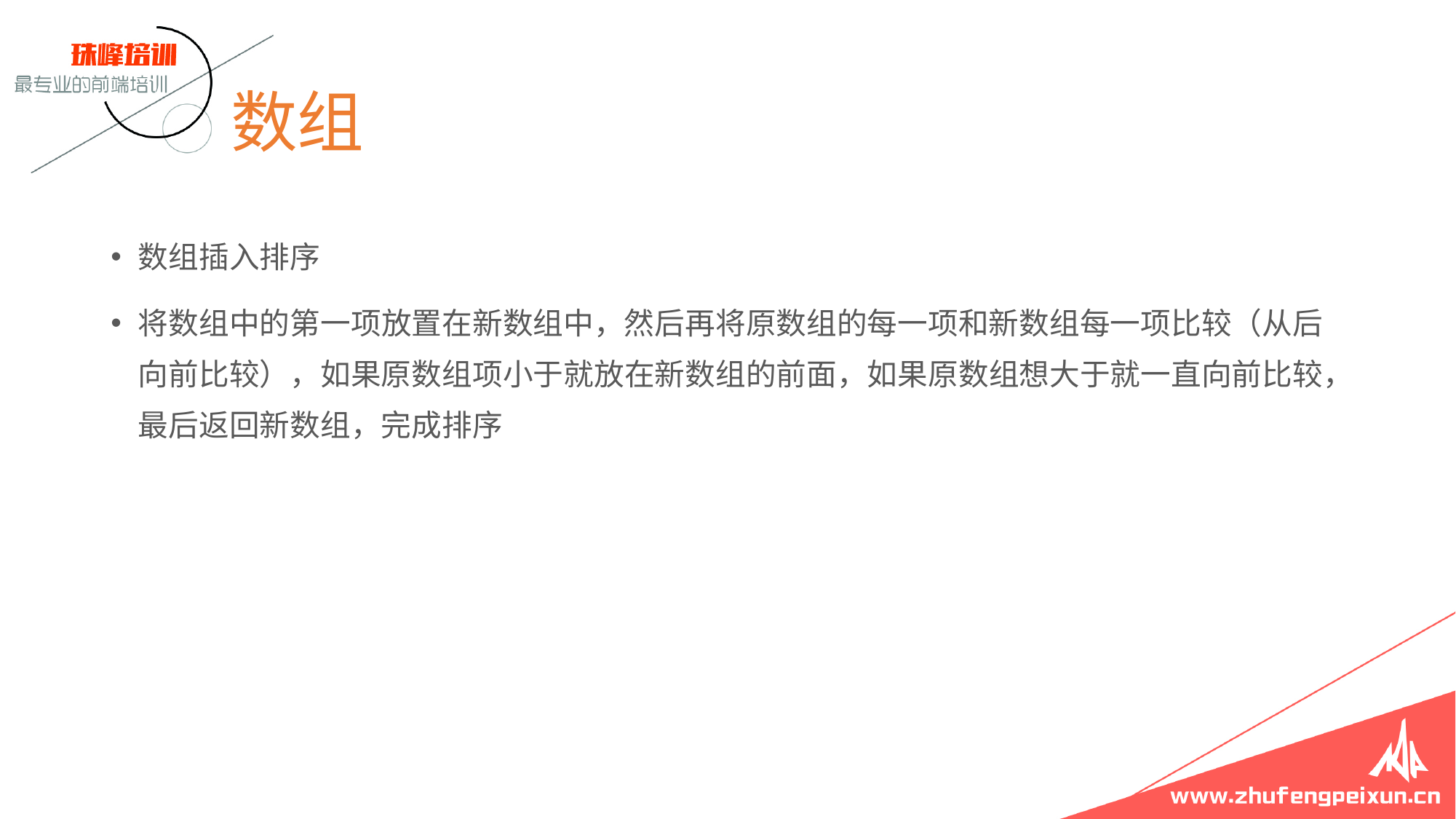

# 数组
数组插入排序
将数组中的第一项放置在新数组中，然后再将原数组的每一项和新数组每一项比较（从后向前比较），如果原数组项小于就放在新数组的前面，如果原数组想大于就一直向前比较，最后返回新数组，完成排序